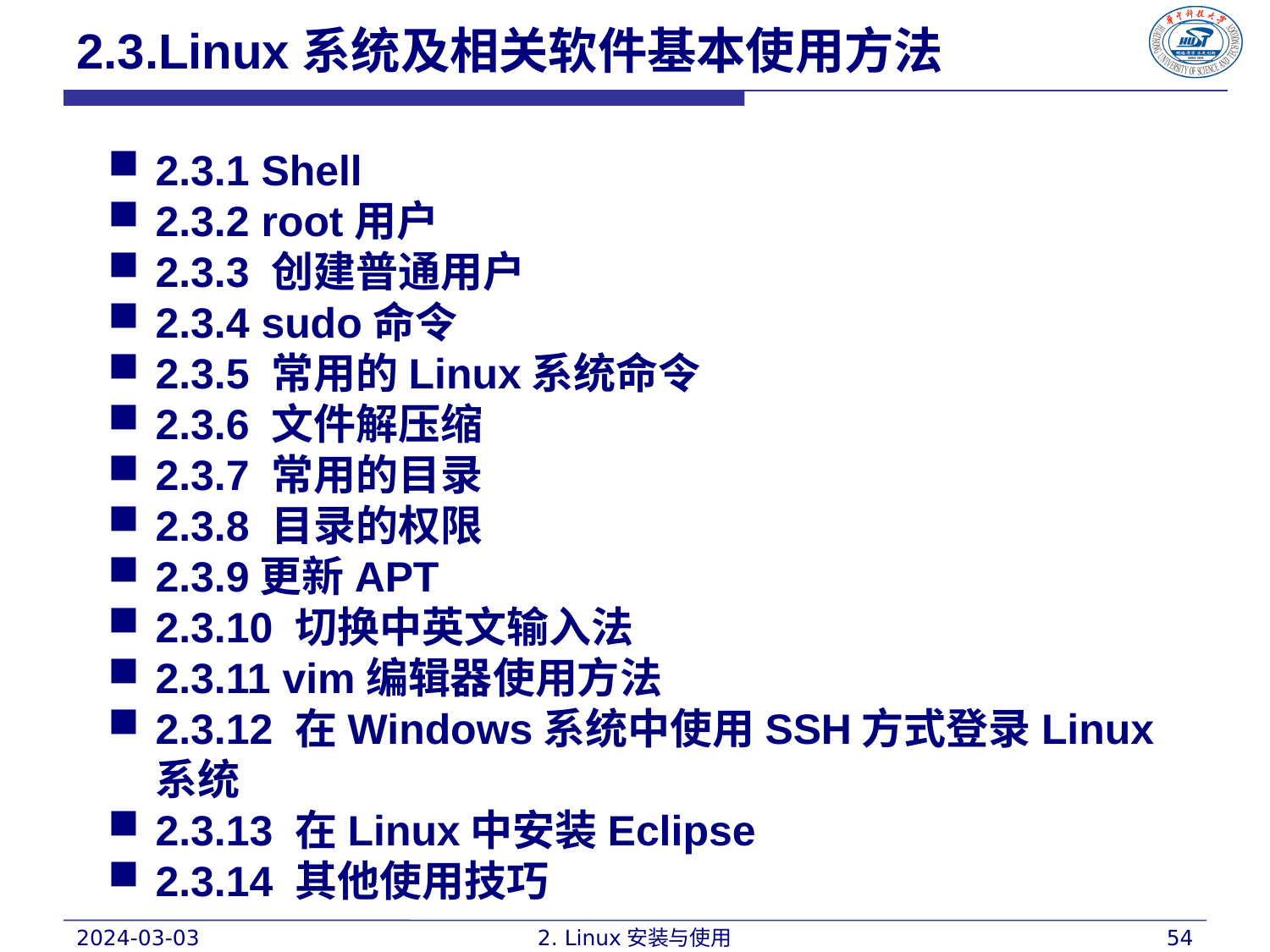

2.3.Linux系统及相关软件基本使用方法
2.3.1 Shell
2.3.2 root用户
2.3.3 创建普通用户
2.3.4 sudo命令
2.3.5 常用的Linux系统命令
2.3.6 文件解压缩
2.3.7 常用的目录
2.3.8 目录的权限
2.3.9更新APT
2.3.10 切换中英文输入法
2.3.11 vim编辑器使用方法
2.3.12 在Windows系统中使用SSH方式登录Linux系统
2.3.13 在Linux中安装Eclipse
2.3.14 其他使用技巧
2024-03-03
2. Linux安装与使用
54